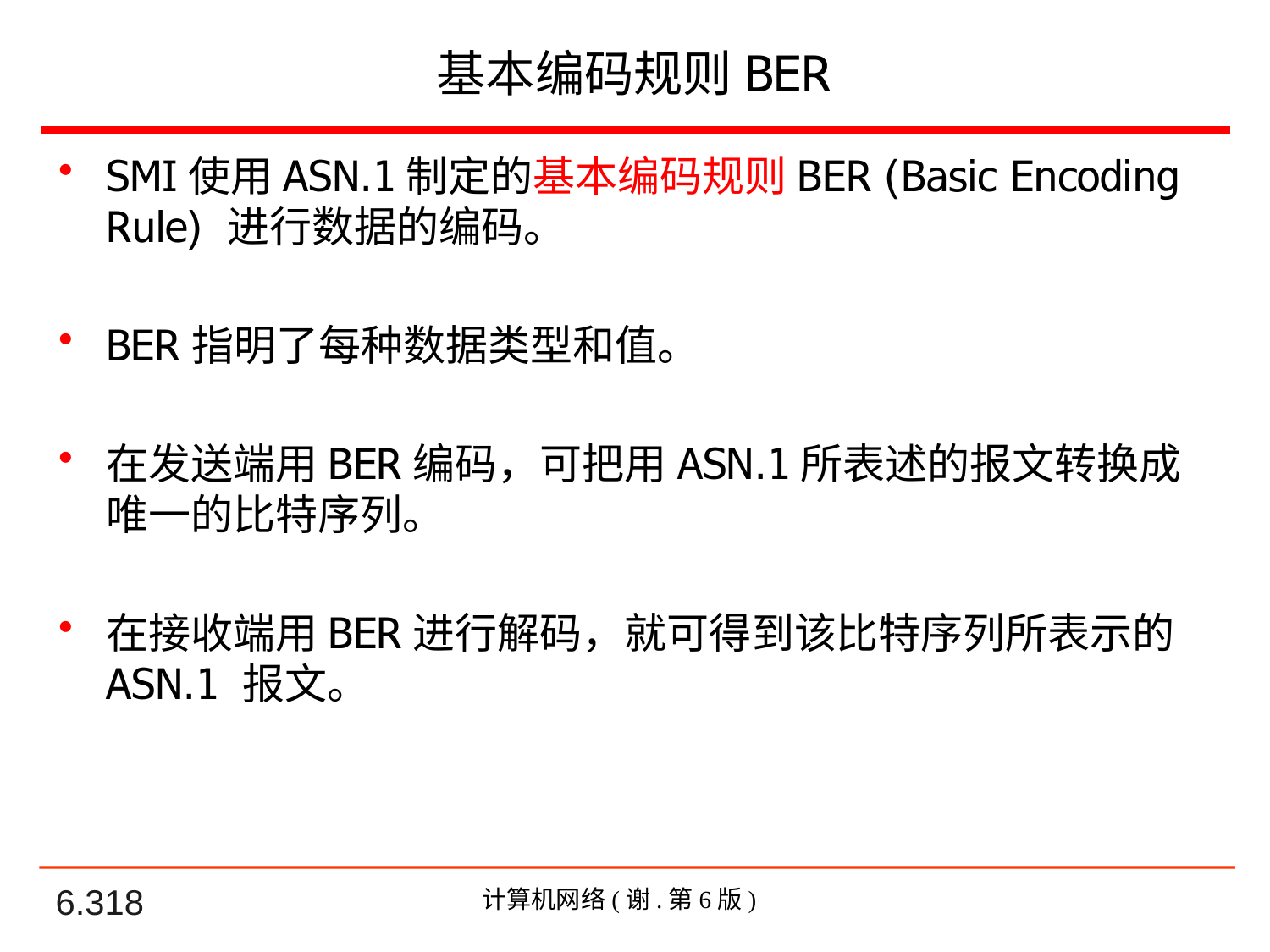

# 基本编码规则BER
SMI使用ASN.1制定的基本编码规则BER (Basic Encoding Rule) 进行数据的编码。

BER指明了每种数据类型和值。

在发送端用BER编码，可把用ASN.1所表述的报文转换成唯一的比特序列。

在接收端用BER进行解码，就可得到该比特序列所表示的 ASN.1 报文。